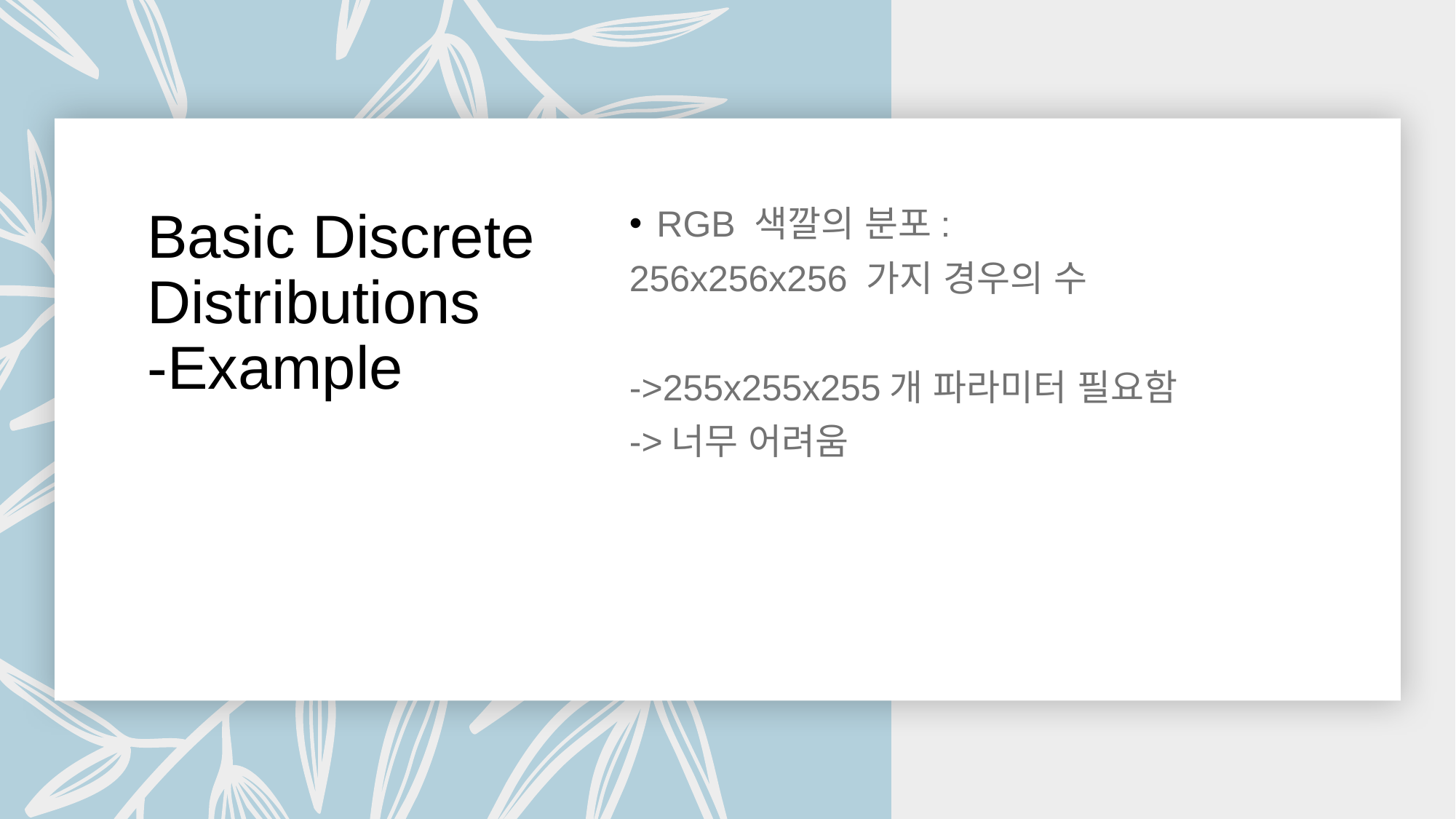

# Basic Discrete Distributions -Example
RGB 색깔의 분포:
256x256x256 가지 경우의 수

->255x255x255개 파라미터 필요함
->너무 어려움